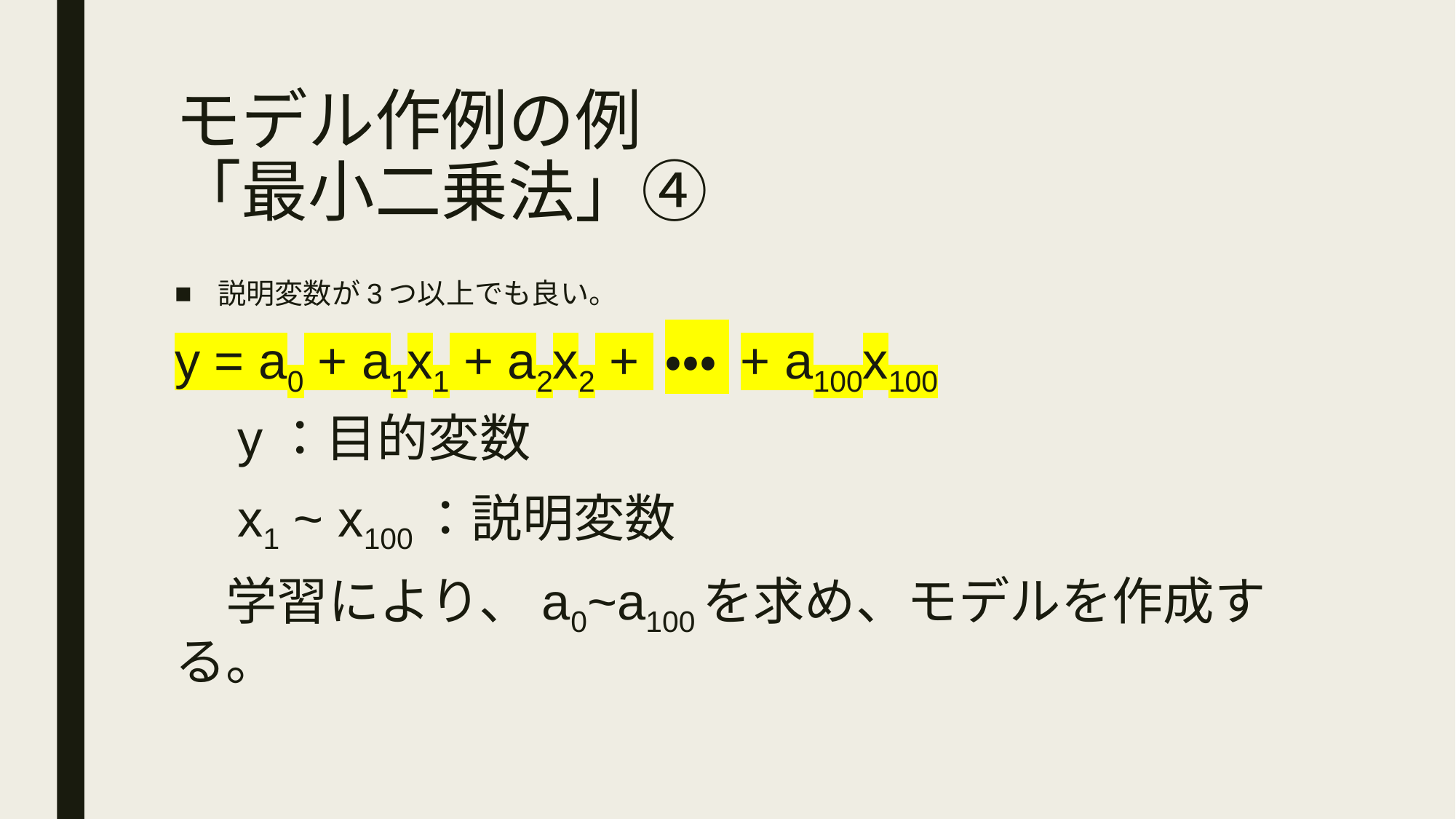

# モデル作例の例 「最小二乗法」④
説明変数が3つ以上でも良い。
y = a0 + a1x1 + a2x2 + ・・・ + a100x100
　y：目的変数
　x1 ~ x100：説明変数
　学習により、a0~a100を求め、モデルを作成する。